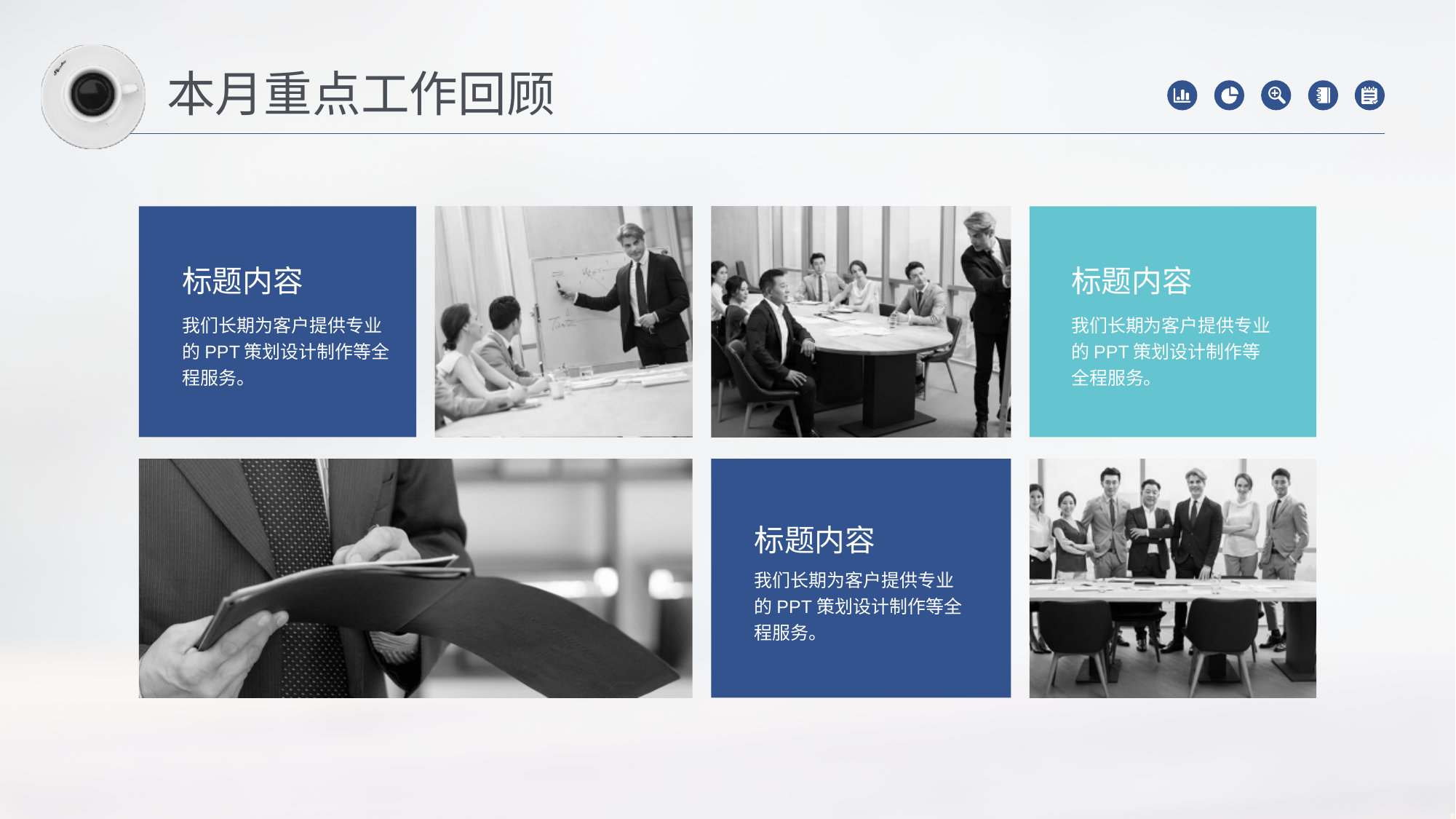

本月重点工作回顾

标题内容
我们长期为客户提供专业的PPT策划设计制作等全程服务。

标题内容
我们长期为客户提供专业的PPT策划设计制作等全程服务。

标题内容
我们长期为客户提供专业的PPT策划设计制作等全程服务。